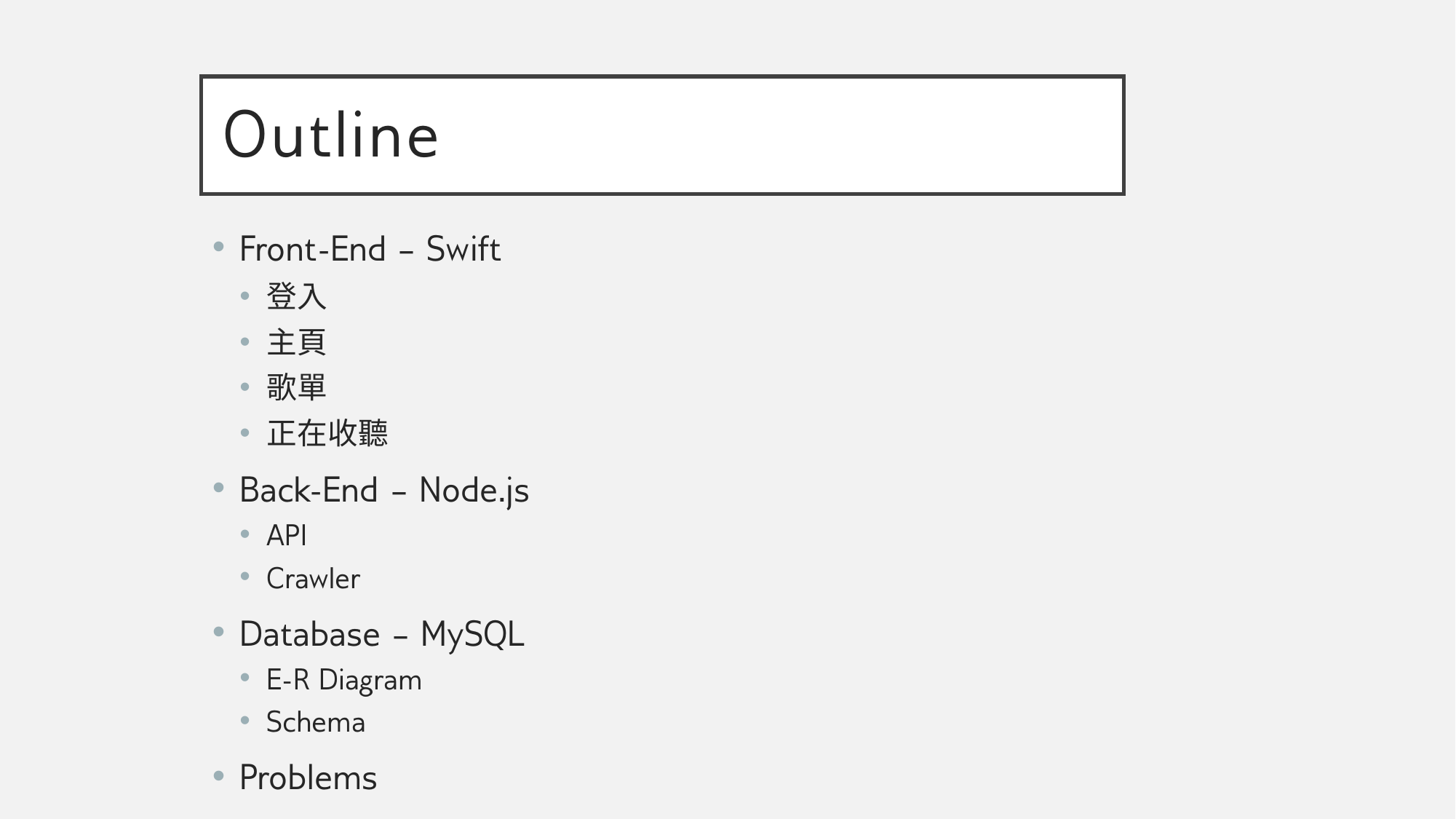

# Outline
Front-End – Swift
登入
主頁
歌單
正在收聽
Back-End – Node.js
API
Crawler
Database – MySQL
E-R Diagram
Schema
Problems